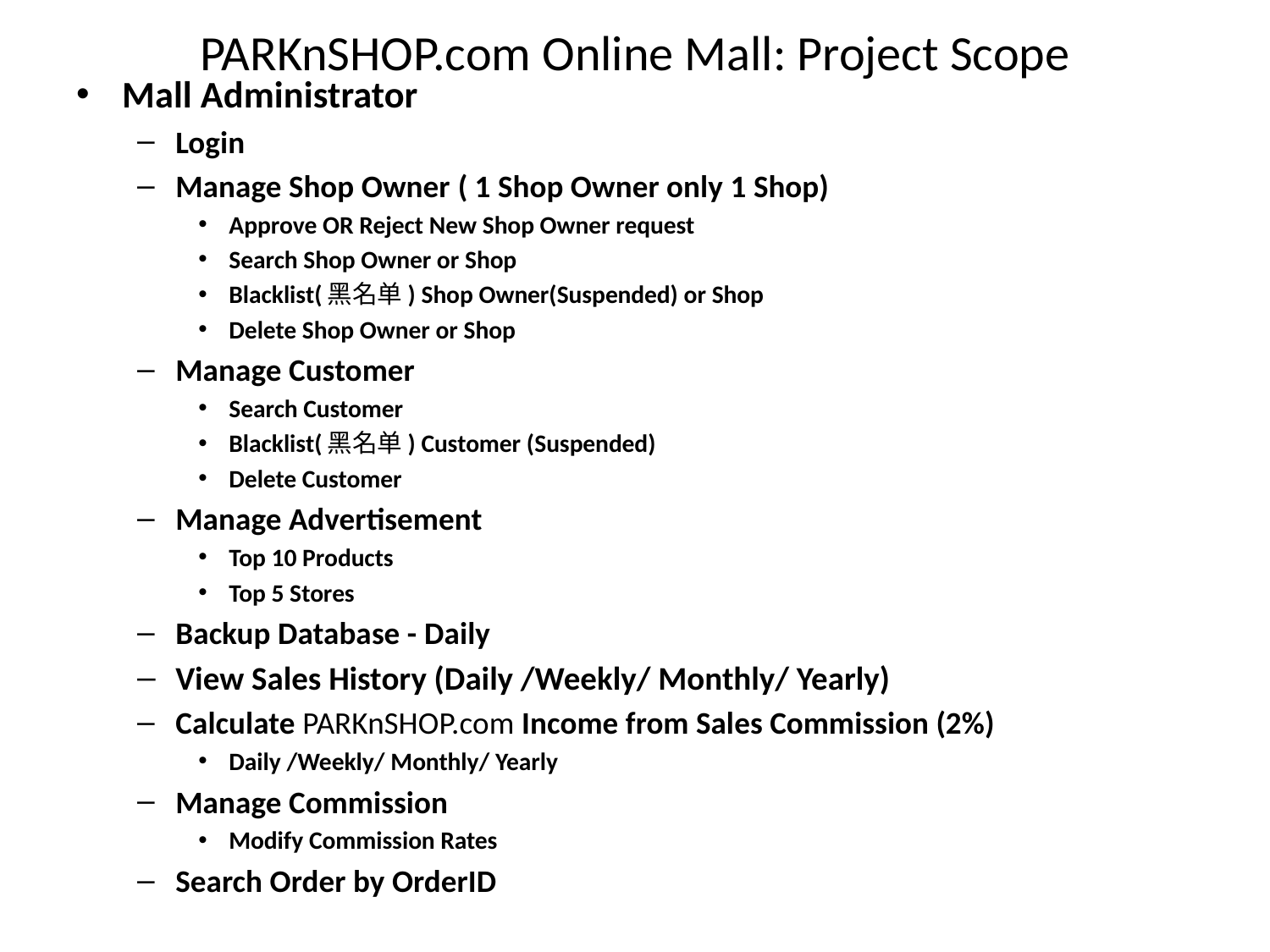

# PARKnSHOP.com Online Mall: Project Scope
Mall Administrator
Login
Manage Shop Owner ( 1 Shop Owner only 1 Shop)
Approve OR Reject New Shop Owner request
Search Shop Owner or Shop
Blacklist(黑名单) Shop Owner(Suspended) or Shop
Delete Shop Owner or Shop
Manage Customer
Search Customer
Blacklist(黑名单) Customer (Suspended)
Delete Customer
Manage Advertisement
Top 10 Products
Top 5 Stores
Backup Database - Daily
View Sales History (Daily /Weekly/ Monthly/ Yearly)
Calculate PARKnSHOP.com Income from Sales Commission (2%)
Daily /Weekly/ Monthly/ Yearly
Manage Commission
Modify Commission Rates
Search Order by OrderID